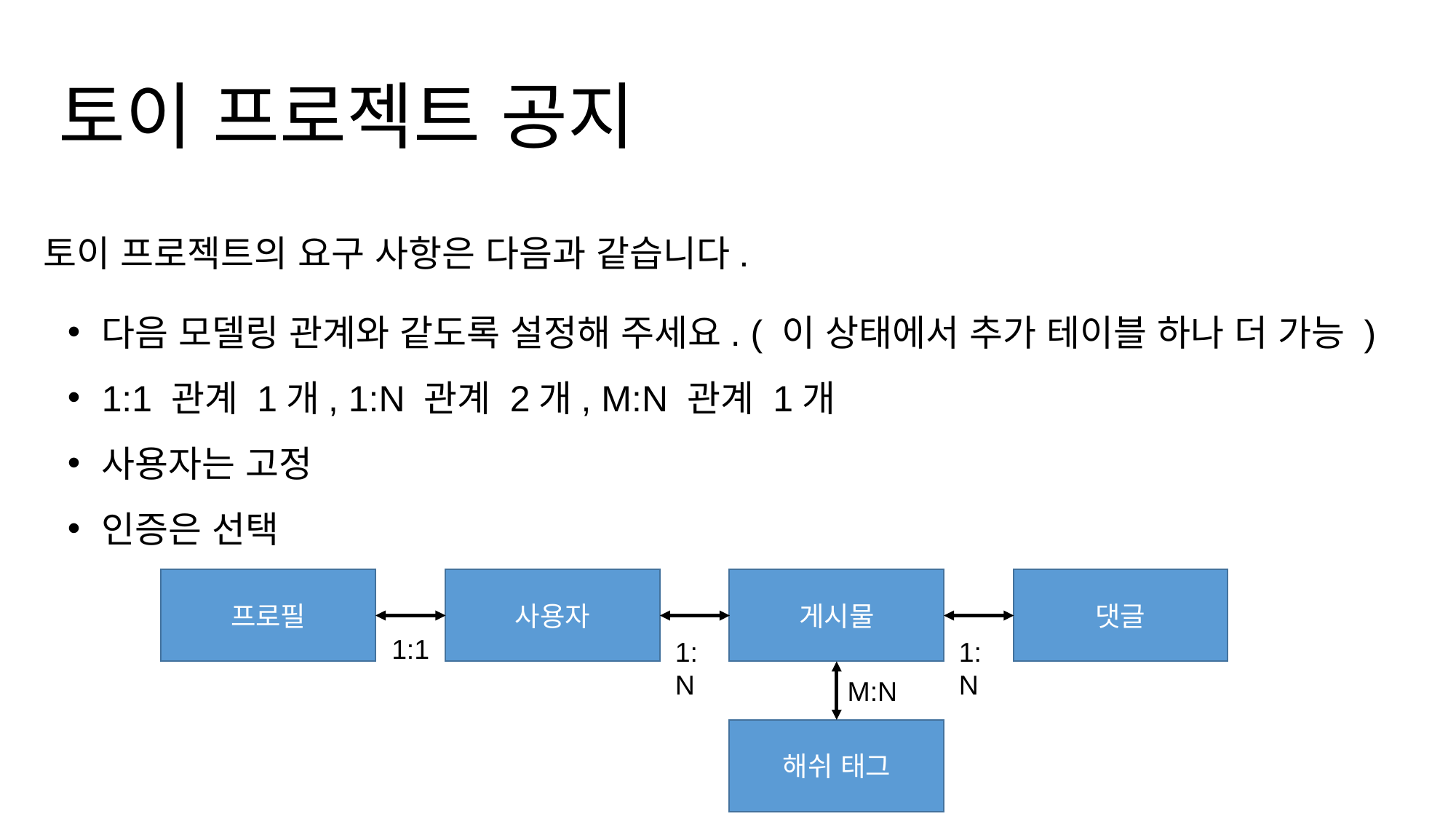

토이 프로젝트 공지
토이 프로젝트의 요구 사항은 다음과 같습니다.
다음 모델링 관계와 같도록 설정해 주세요. ( 이 상태에서 추가 테이블 하나 더 가능 )
1:1 관계 1개, 1:N 관계 2개, M:N 관계 1개
사용자는 고정
인증은 선택
프로필
사용자
게시물
댓글
1:1
1:N
1:N
M:N
해쉬 태그